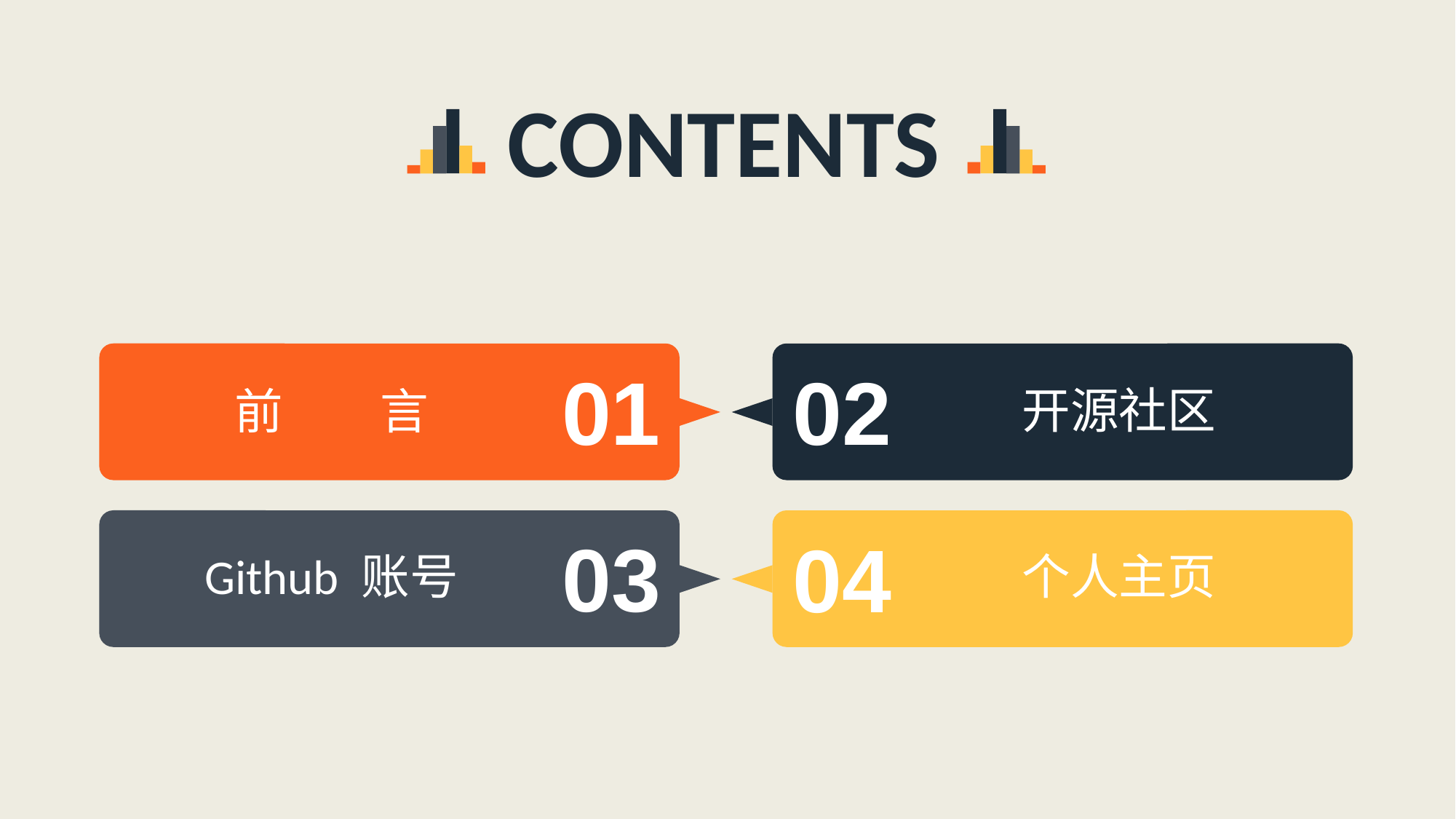

CONTENTS

01
02
开源社区
前　　言

03
04
Github 账号
个人主页